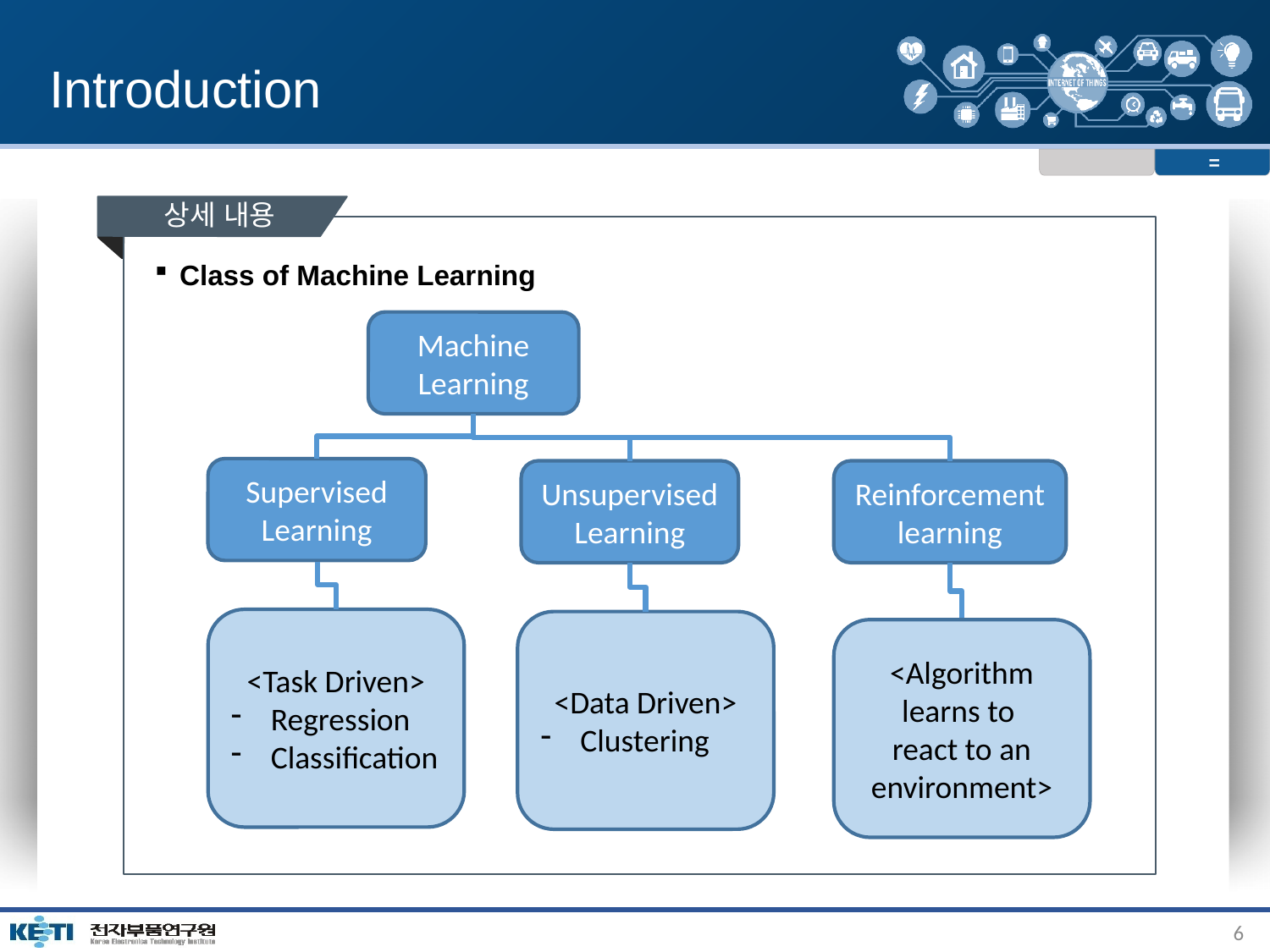

# Introduction
=
상세 내용

Class of Machine Learning
Machine Learning
Supervised Learning
Unsupervised Learning
Reinforcement
learning
<Task Driven>
Regression
Classification
<Data Driven>
Clustering
<Algorithm learns to
react to an environment>
6